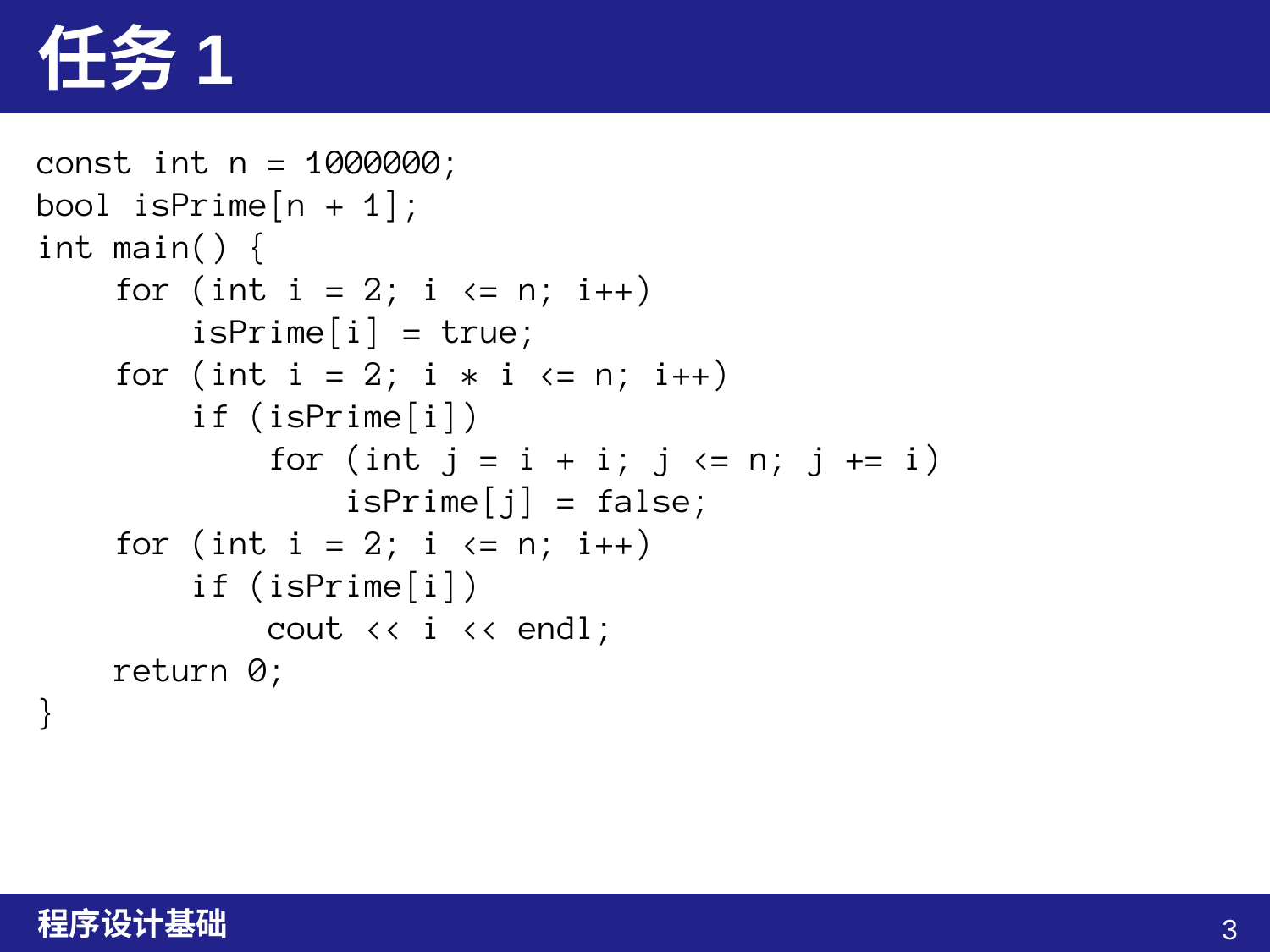

# 任务1
const int n = 1000000;
bool isPrime[n + 1];
int main() {
    for (int i = 2; i <= n; i++)
        isPrime[i] = true;
    for (int i = 2; i * i <= n; i++)
        if (isPrime[i])
            for (int j = i + i; j <= n; j += i)
                isPrime[j] = false;
    for (int i = 2; i <= n; i++)
        if (isPrime[i])
            cout << i << endl;
    return 0;
}